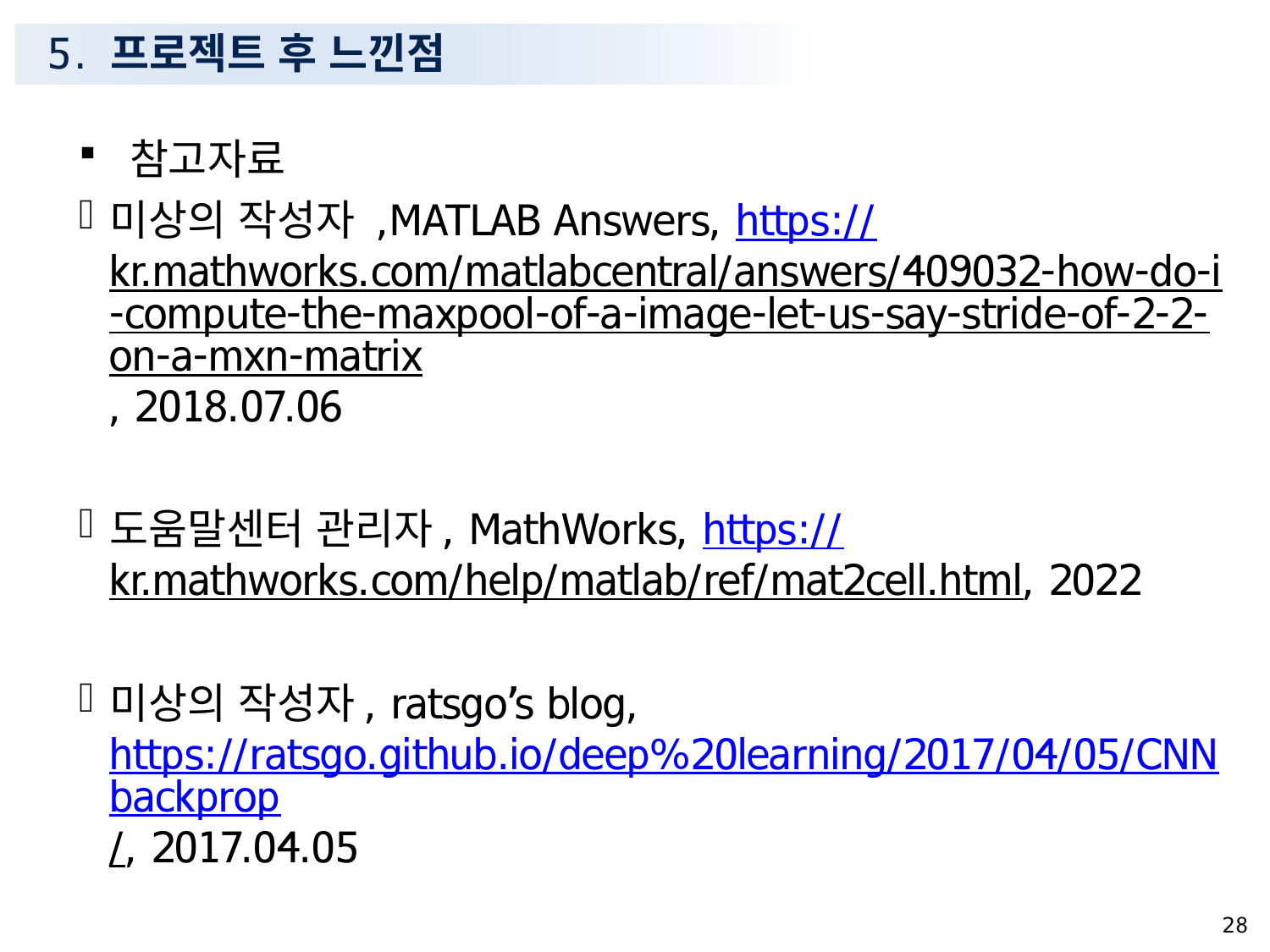

# 5. 프로젝트 후 느낀점
 참고자료
미상의 작성자 ,MATLAB Answers, https://kr.mathworks.com/matlabcentral/answers/409032-how-do-i-compute-the-maxpool-of-a-image-let-us-say-stride-of-2-2-on-a-mxn-matrix, 2018.07.06

도움말센터 관리자, MathWorks, https://kr.mathworks.com/help/matlab/ref/mat2cell.html, 2022

미상의 작성자, ratsgo’s blog, https://ratsgo.github.io/deep%20learning/2017/04/05/CNNbackprop/, 2017.04.05
28